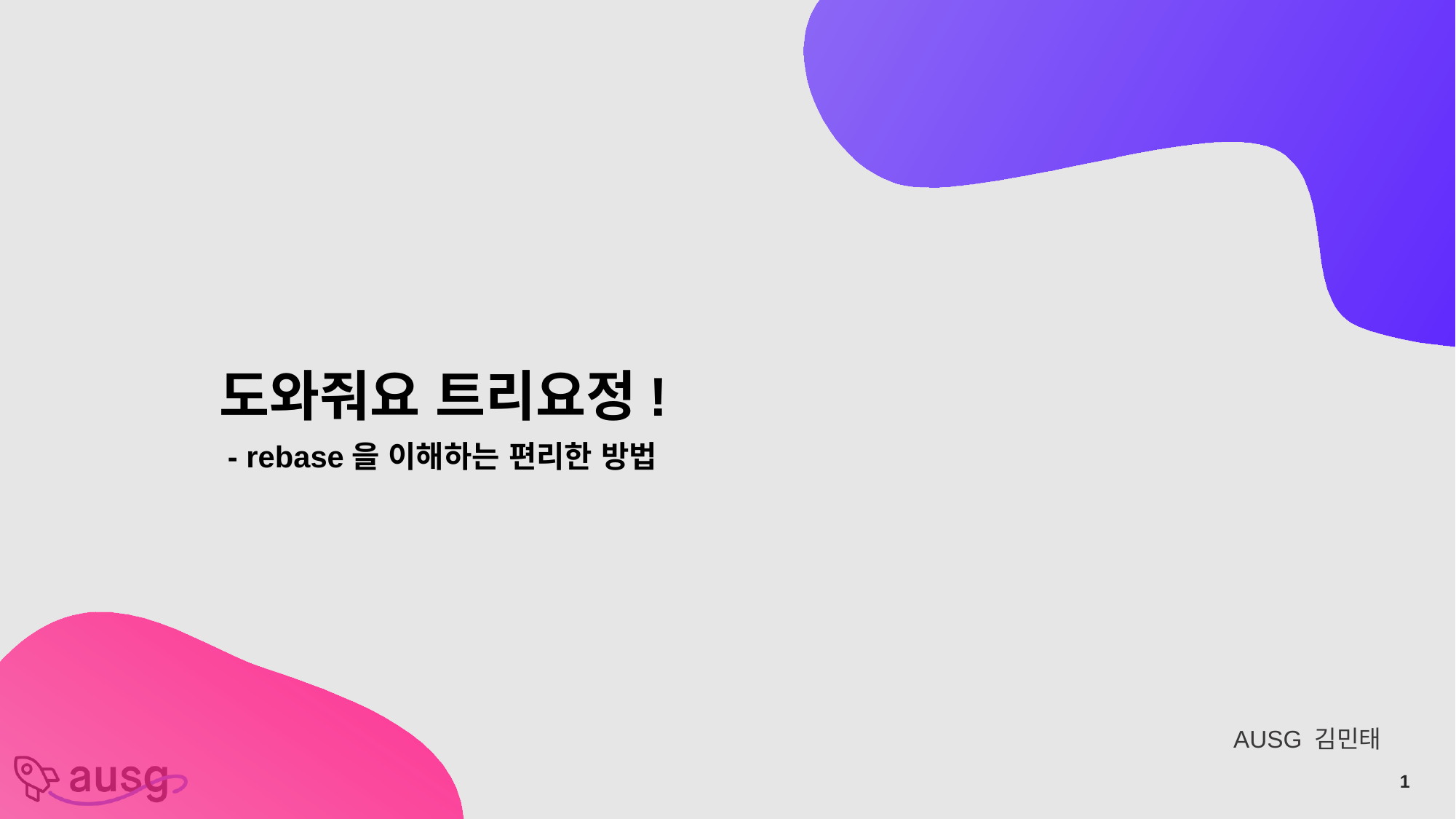

도와줘요 트리요정!
 - rebase을 이해하는 편리한 방법

AUSG 김민태
1